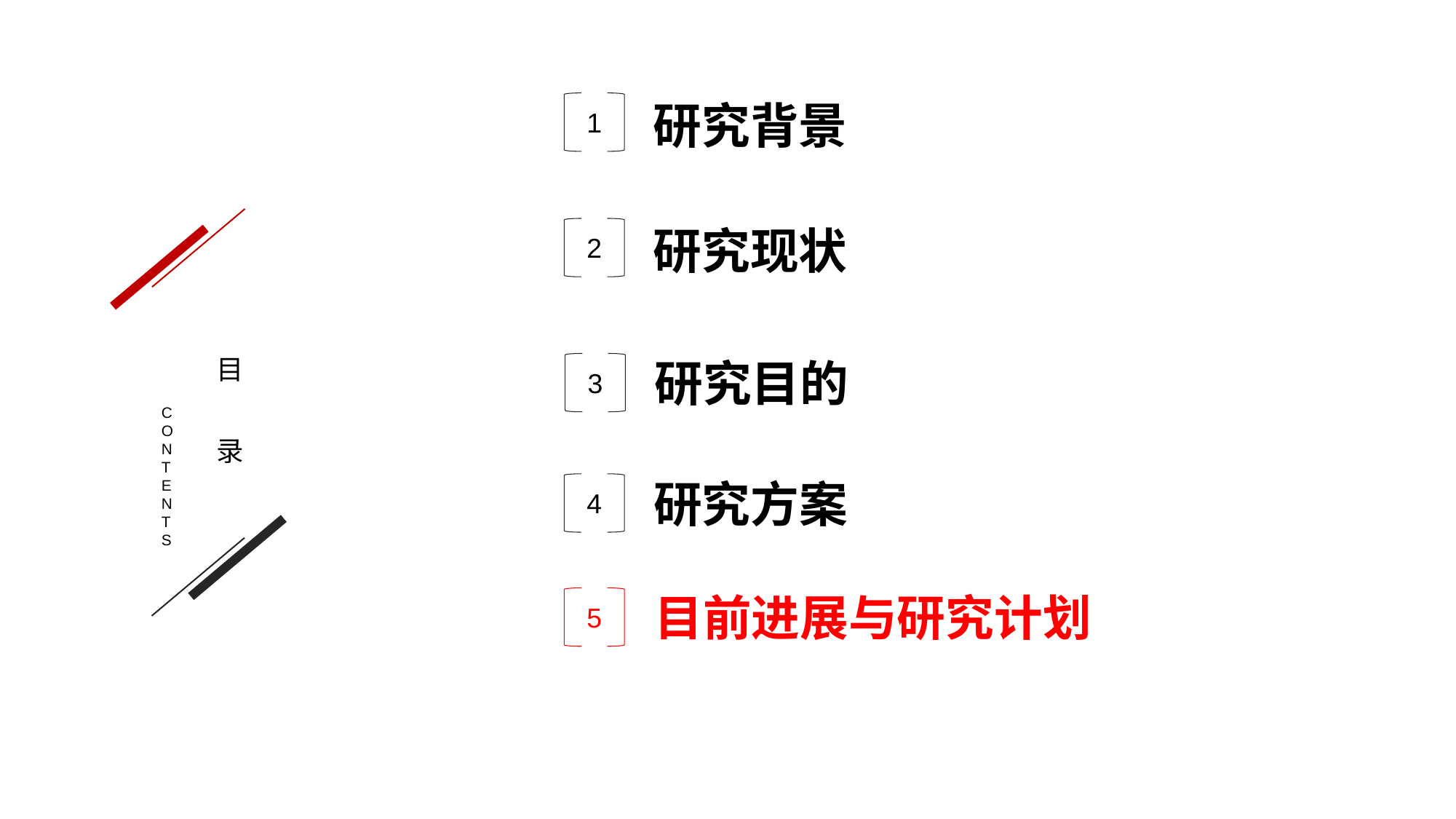

研究背景

1

研究现状

2

目
录
研究目的

3

CONTENTS
研究方案

4

目前进展与研究计划

5